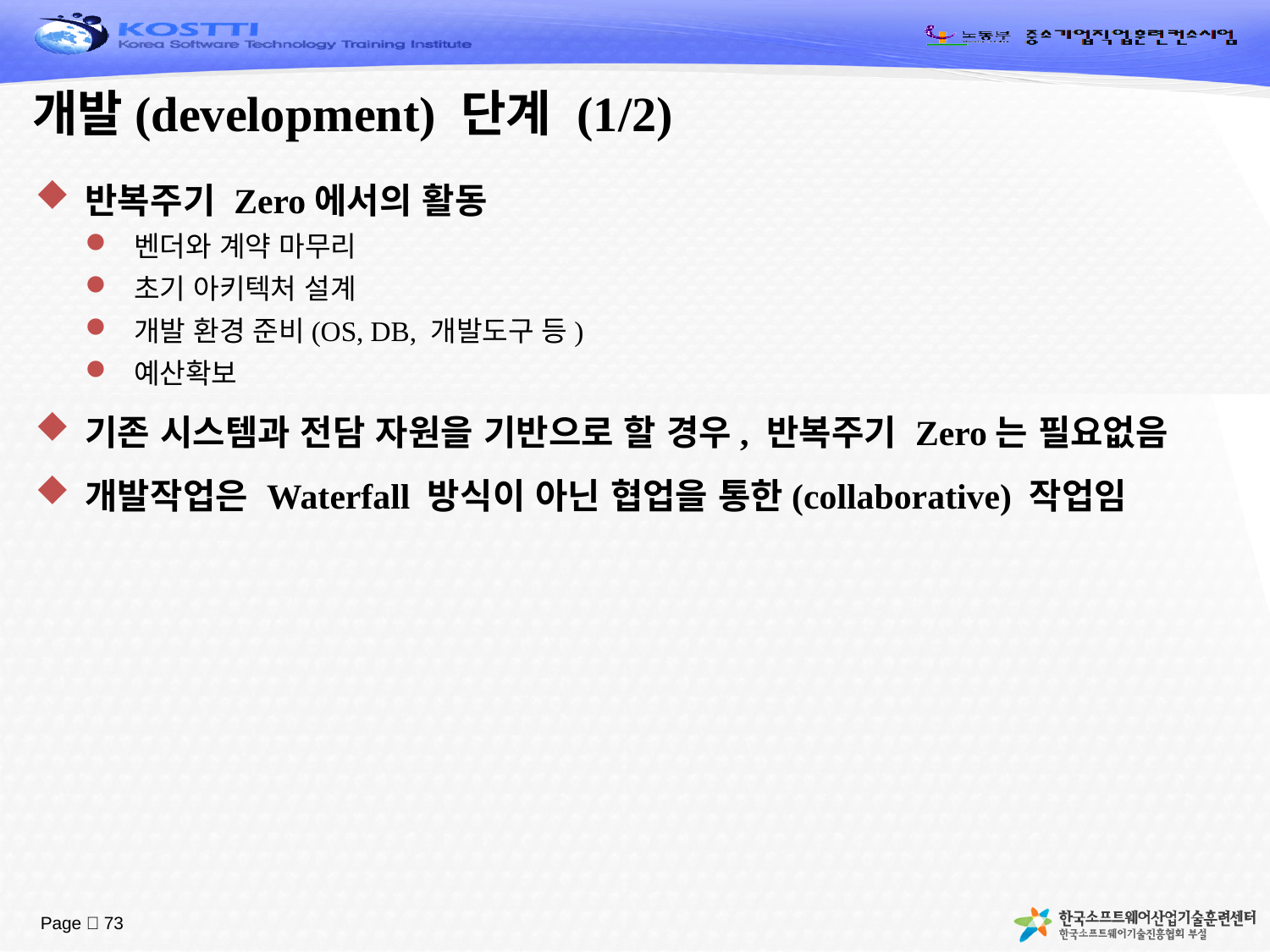

# 개발(development) 단계 (1/2)
반복주기 Zero에서의 활동
벤더와 계약 마무리
초기 아키텍처 설계
개발 환경 준비(OS, DB, 개발도구 등)
예산확보
기존 시스템과 전담 자원을 기반으로 할 경우, 반복주기 Zero는 필요없음
개발작업은 Waterfall 방식이 아닌 협업을 통한(collaborative) 작업임